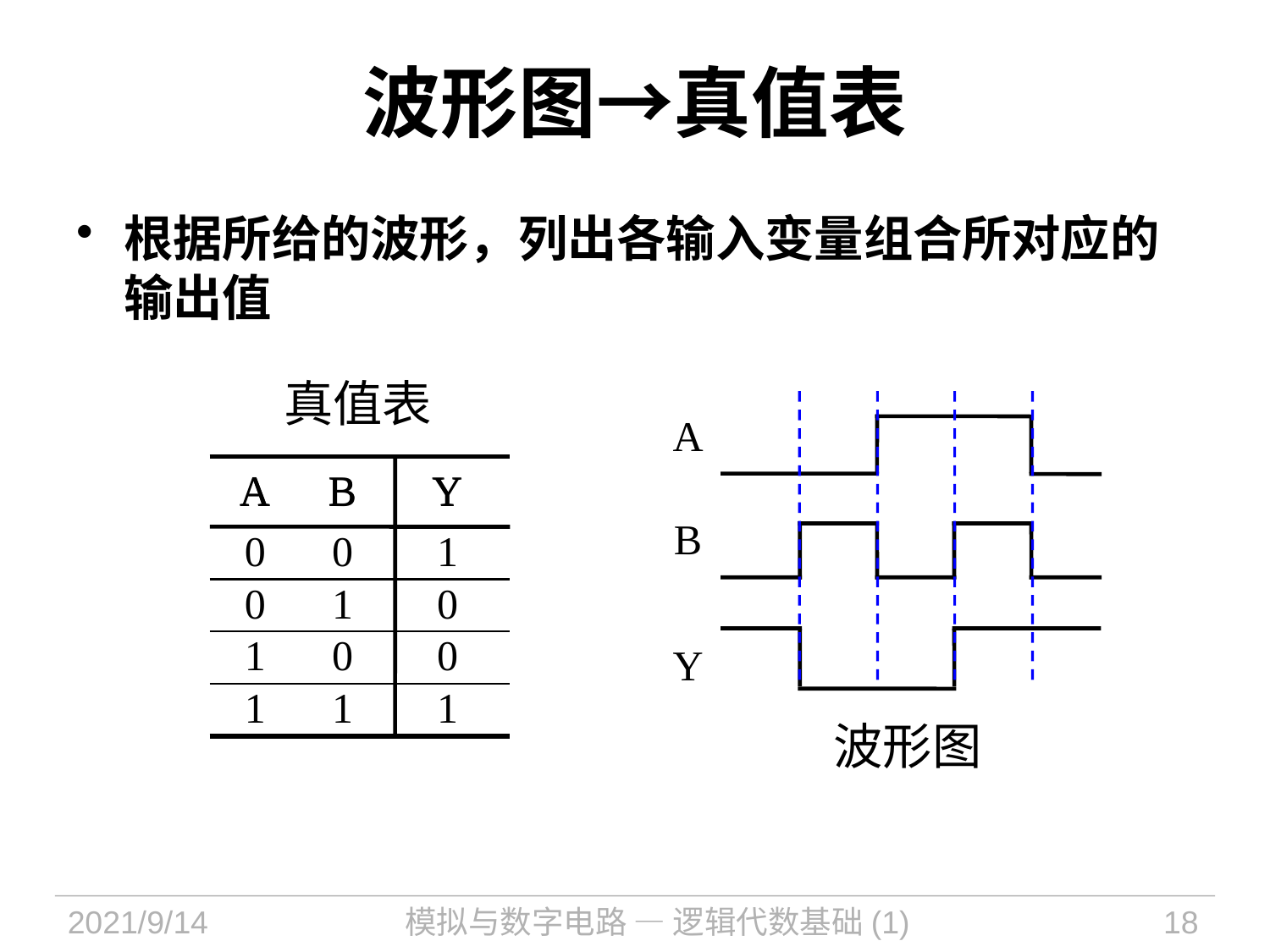

# 波形图→真值表
根据所给的波形，列出各输入变量组合所对应的输出值
真值表

A

| A | B | Y |
| --- | --- | --- |
|  |  |  |
|  |  |  |
|  |  |  |
|  |  |  |
| A | B | Y |
| --- | --- | --- |
|  |  |  |
|  |  |  |
|  |  |  |
|  |  |  |

B

| 0 | 0 | 1 |
| --- | --- | --- |
| 0 | 1 | 0 |
| 1 | 0 | 0 |
| 1 | 1 | 1 |

Y

波形图
2021/9/14
模拟与数字电路 — 逻辑代数基础(1)
18